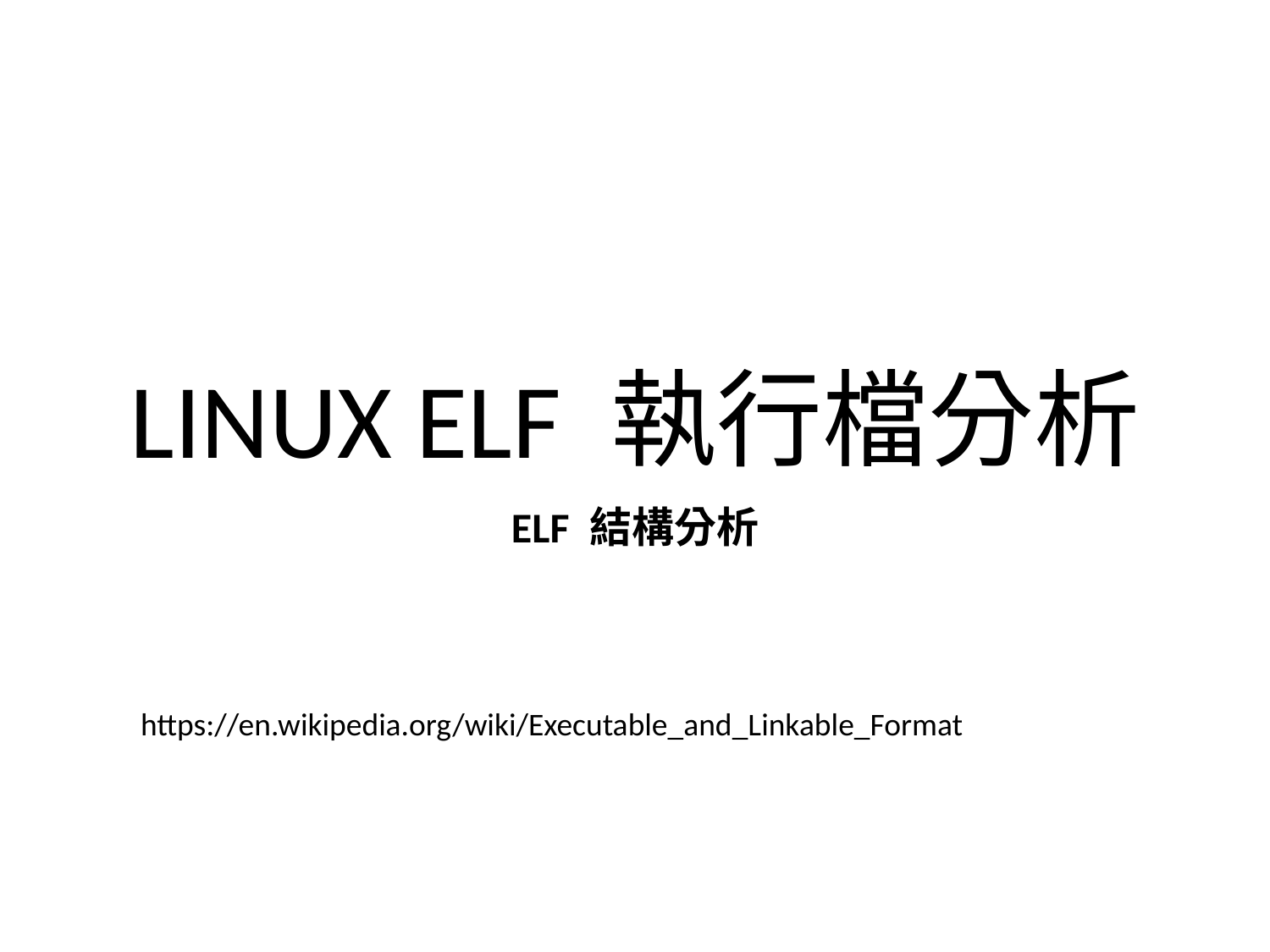

# LINUX ELF 執行檔分析
ELF 結構分析
https://en.wikipedia.org/wiki/Executable_and_Linkable_Format